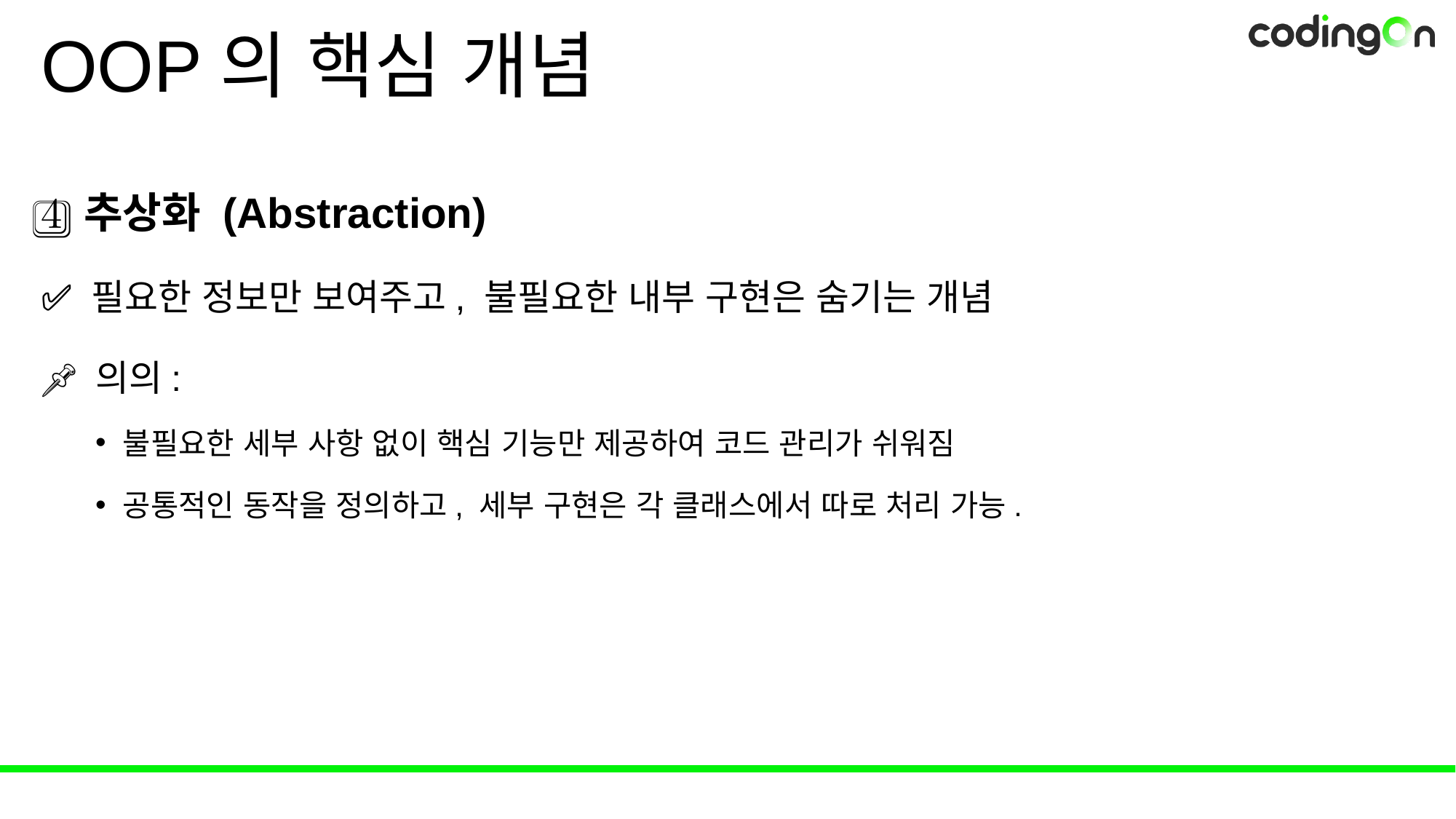

# OOP의 핵심 개념
4️⃣ 추상화 (Abstraction)
✅ 필요한 정보만 보여주고, 불필요한 내부 구현은 숨기는 개념
📌 의의:
불필요한 세부 사항 없이 핵심 기능만 제공하여 코드 관리가 쉬워짐
공통적인 동작을 정의하고, 세부 구현은 각 클래스에서 따로 처리 가능.